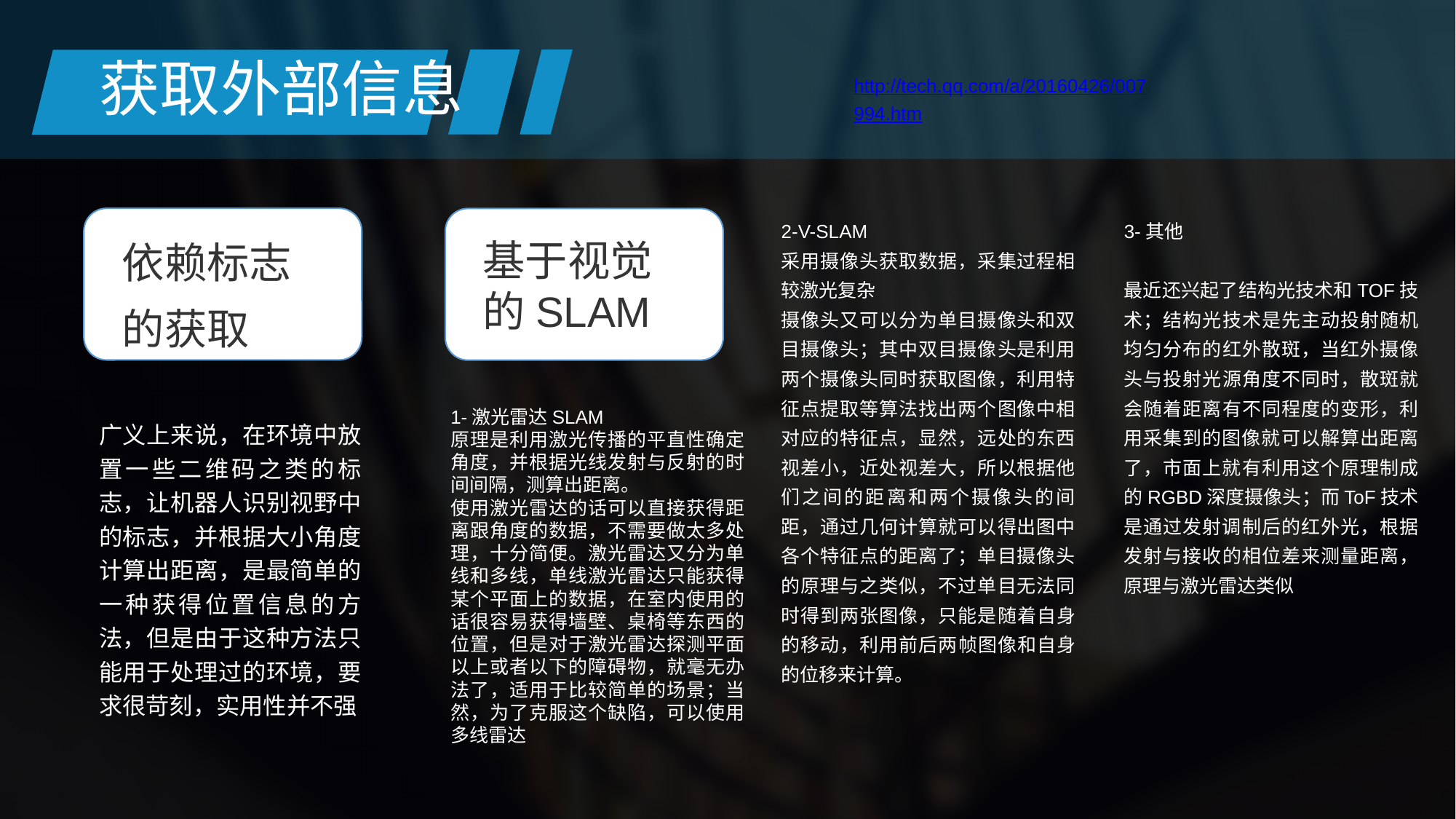

获取外部信息

http://tech.qq.com/a/20160426/007994.htm
2-V-SLAM
采用摄像头获取数据，采集过程相较激光复杂
摄像头又可以分为单目摄像头和双目摄像头；其中双目摄像头是利用两个摄像头同时获取图像，利用特征点提取等算法找出两个图像中相对应的特征点，显然，远处的东西视差小，近处视差大，所以根据他们之间的距离和两个摄像头的间距，通过几何计算就可以得出图中各个特征点的距离了；单目摄像头的原理与之类似，不过单目无法同时得到两张图像，只能是随着自身的移动，利用前后两帧图像和自身的位移来计算。
3-其他

最近还兴起了结构光技术和TOF技术；结构光技术是先主动投射随机均匀分布的红外散斑，当红外摄像头与投射光源角度不同时，散斑就会随着距离有不同程度的变形，利用采集到的图像就可以解算出距离了，市面上就有利用这个原理制成的RGBD深度摄像头；而ToF技术是通过发射调制后的红外光，根据发射与接收的相位差来测量距离，原理与激光雷达类似

依赖标志
的获取
基于视觉
的SLAM
1-激光雷达SLAM
原理是利用激光传播的平直性确定角度，并根据光线发射与反射的时间间隔，测算出距离。
使用激光雷达的话可以直接获得距离跟角度的数据，不需要做太多处理，十分简便。激光雷达又分为单线和多线，单线激光雷达只能获得某个平面上的数据，在室内使用的话很容易获得墙壁、桌椅等东西的位置，但是对于激光雷达探测平面以上或者以下的障碍物，就毫无办法了，适用于比较简单的场景；当然，为了克服这个缺陷，可以使用多线雷达
广义上来说，在环境中放置一些二维码之类的标志，让机器人识别视野中的标志，并根据大小角度计算出距离，是最简单的一种获得位置信息的方法，但是由于这种方法只能用于处理过的环境，要求很苛刻，实用性并不强